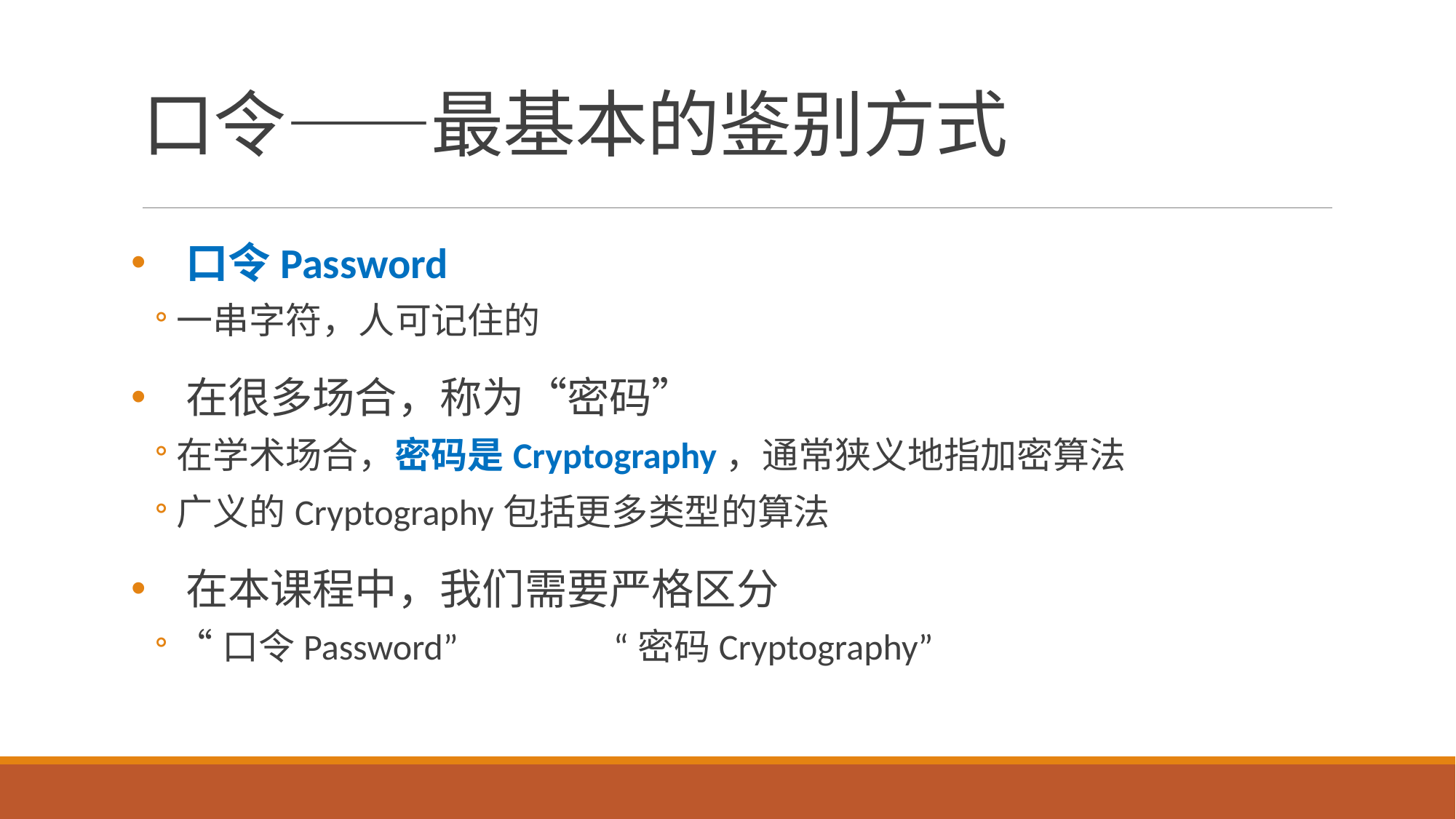

# 口令——最基本的鉴别方式
口令Password
一串字符，人可记住的
在很多场合，称为“密码”
在学术场合，密码是Cryptography，通常狭义地指加密算法
广义的Cryptography包括更多类型的算法
在本课程中，我们需要严格区分
“口令Password”		“密码Cryptography”